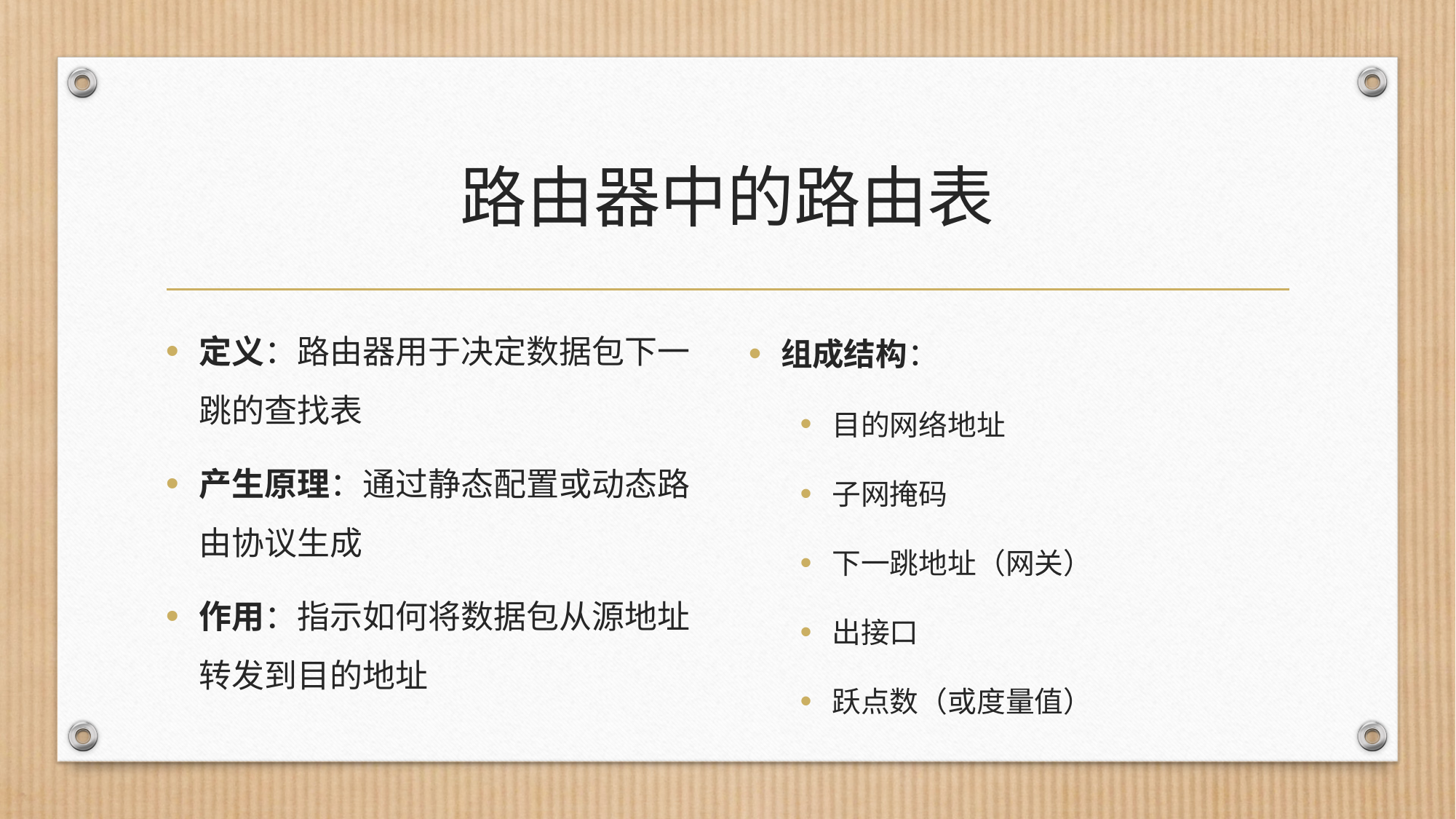

# 路由器中的路由表
定义：路由器用于决定数据包下一跳的查找表
产生原理：通过静态配置或动态路由协议生成
作用：指示如何将数据包从源地址转发到目的地址

组成结构：
目的网络地址
子网掩码
下一跳地址（网关）
出接口
跃点数（或度量值）